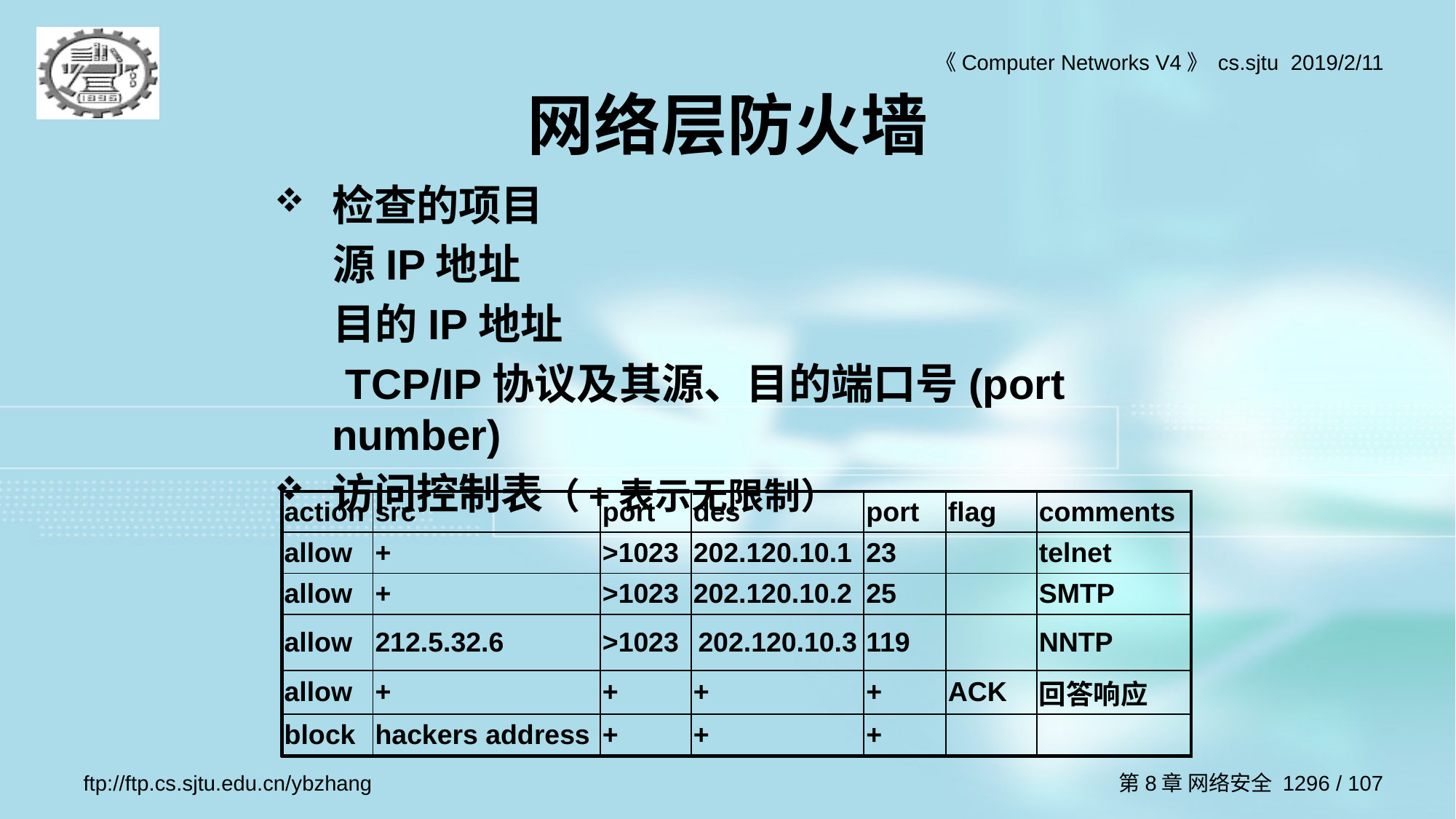

# 网络层防火墙
检查的项目
     源IP地址
     目的IP地址
      TCP/IP协议及其源、目的端口号(port number)
访问控制表（+表示无限制）
| action | src | port | des | port | flag | comments |
| --- | --- | --- | --- | --- | --- | --- |
| allow | + | >1023 | 202.120.10.1 | 23 |  | telnet |
| allow | + | >1023 | 202.120.10.2 | 25 |  | SMTP |
| allow | 212.5.32.6 | >1023 | 202.120.10.3 | 119 |  | NNTP |
| allow | + | + | + | + | ACK | 回答响应 |
| block | hackers address | + | + | + |  |  |